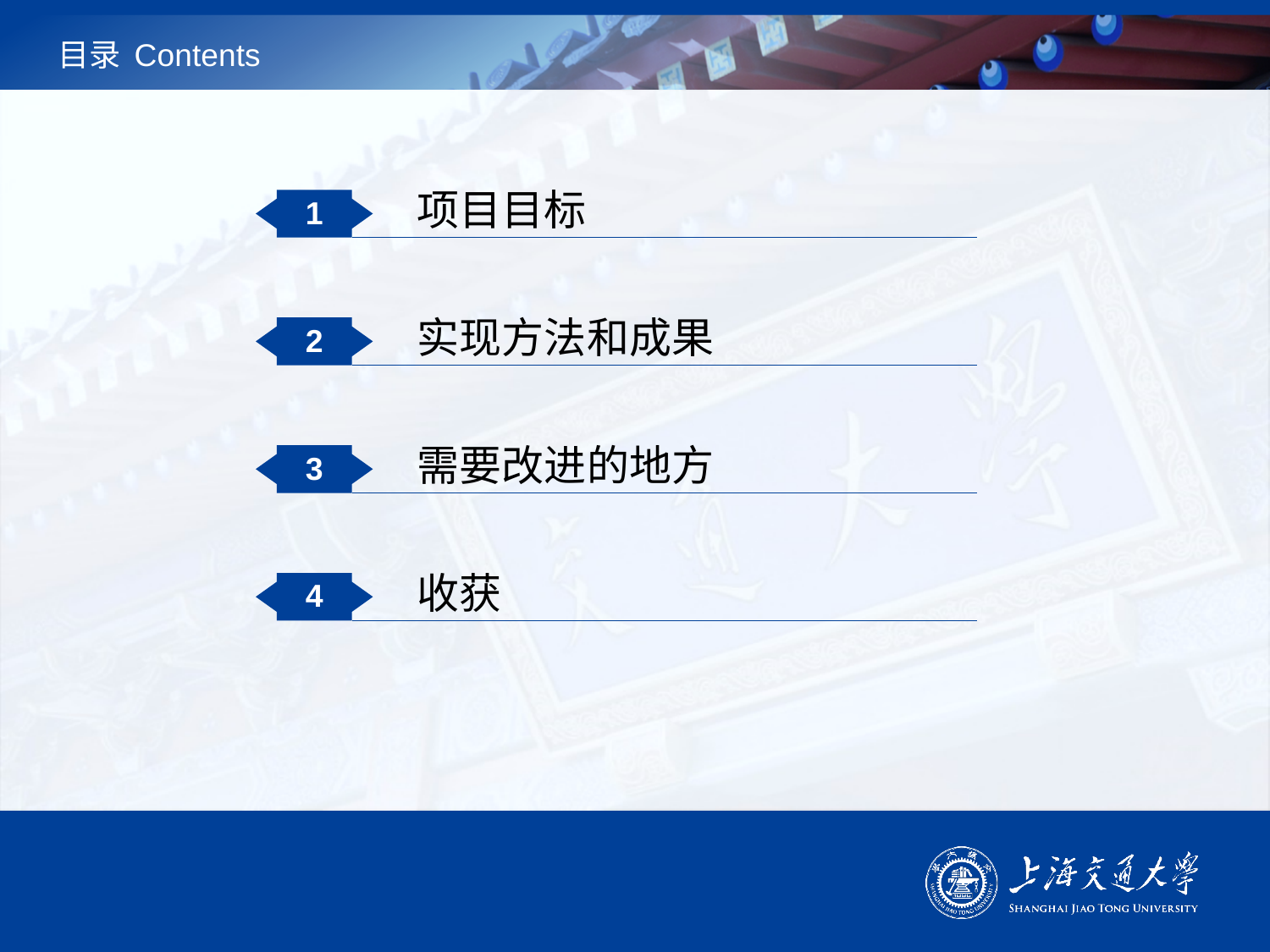

# 目录 Contents
项目目标
1

实现方法和成果
2

需要改进的地方
3

收获
4